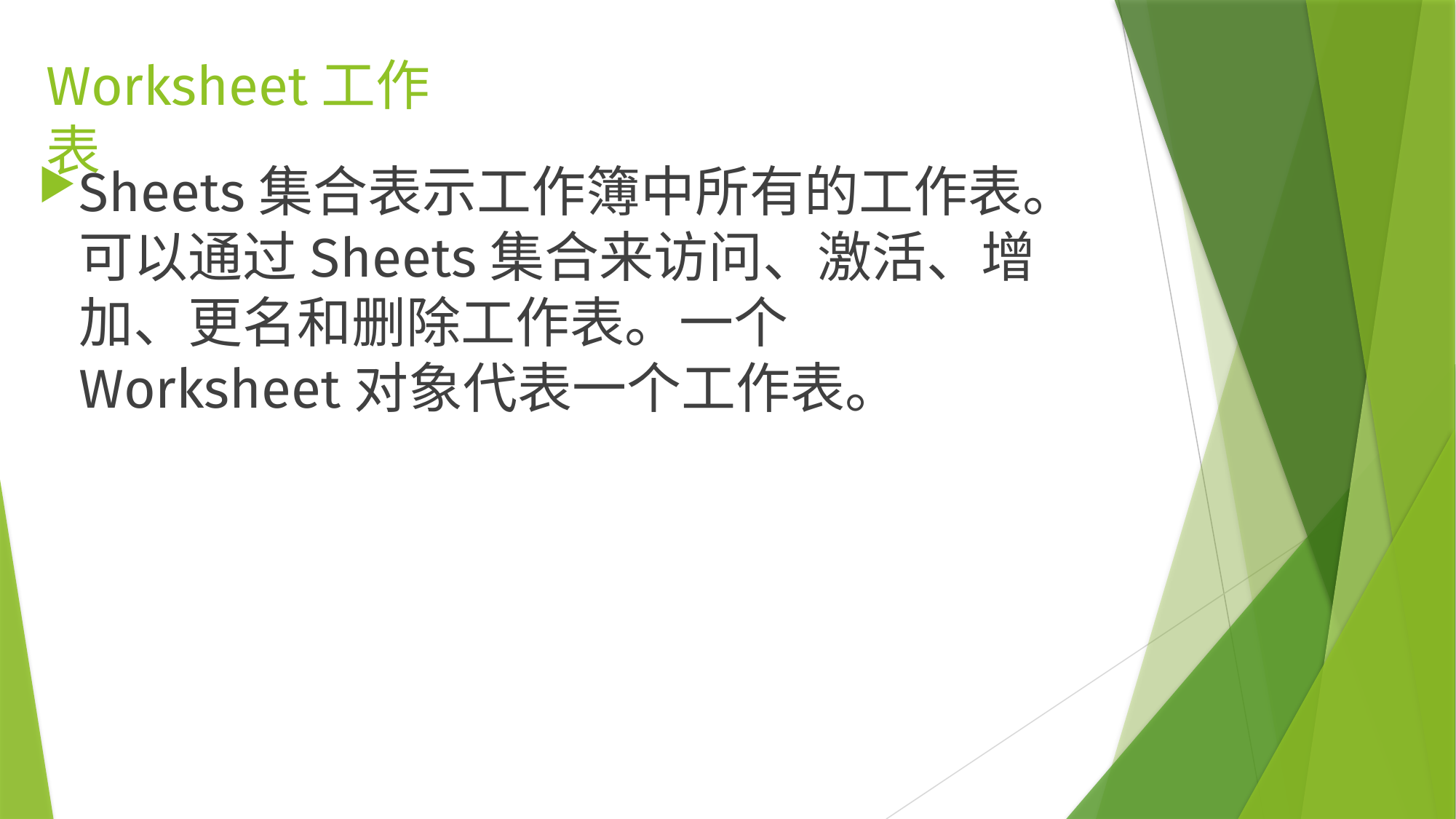

# Worksheet工作表
Sheets集合表示工作簿中所有的工作表。可以通过Sheets集合来访问、激活、增加、更名和删除工作表。一个Worksheet对象代表一个工作表。